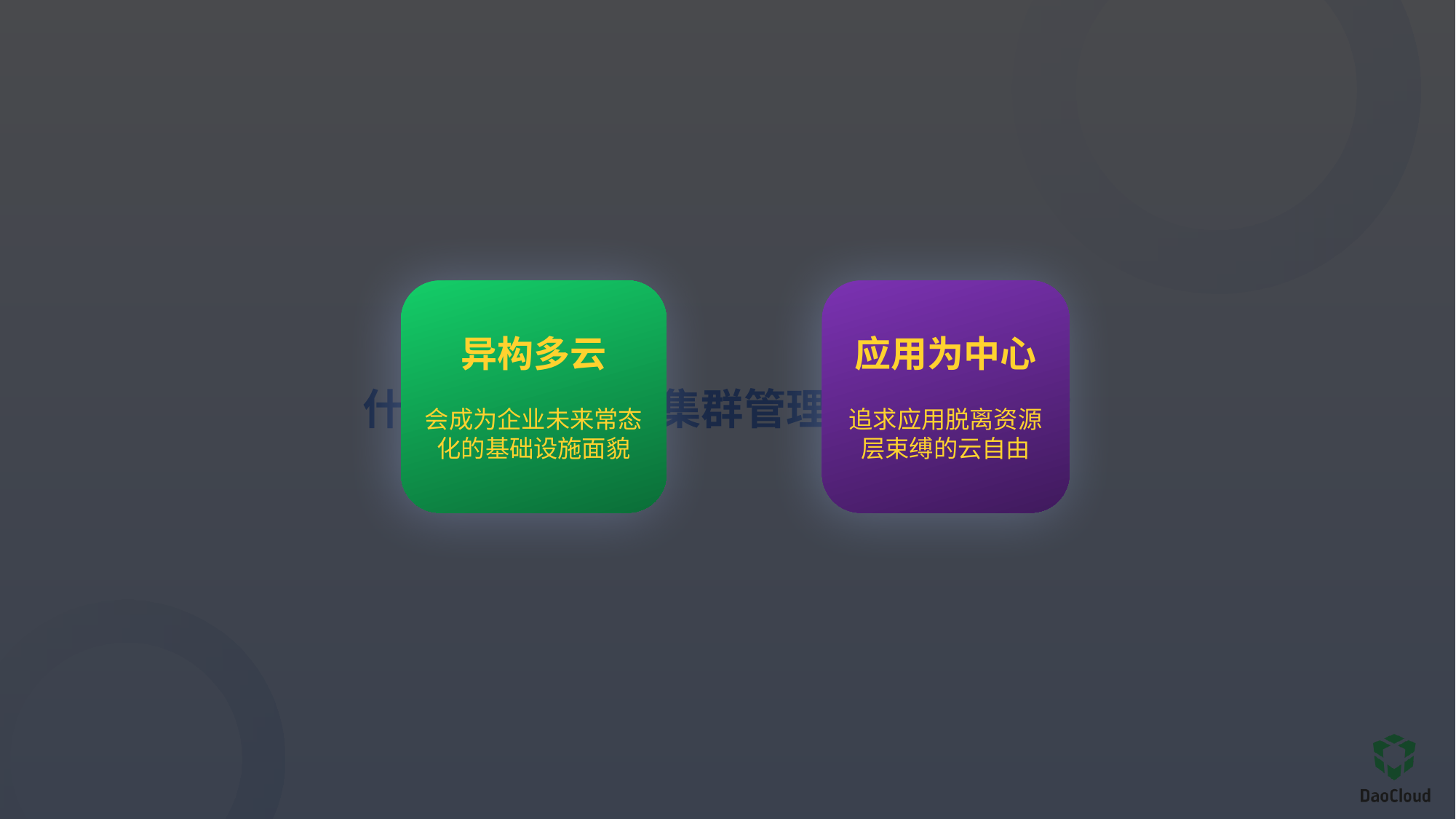

异构多云

会成为企业未来常态化的基础设施面貌
应用为中心

追求应用脱离资源层束缚的云自由
# 什么是多云容器集群管理的发展趋势 ？
14